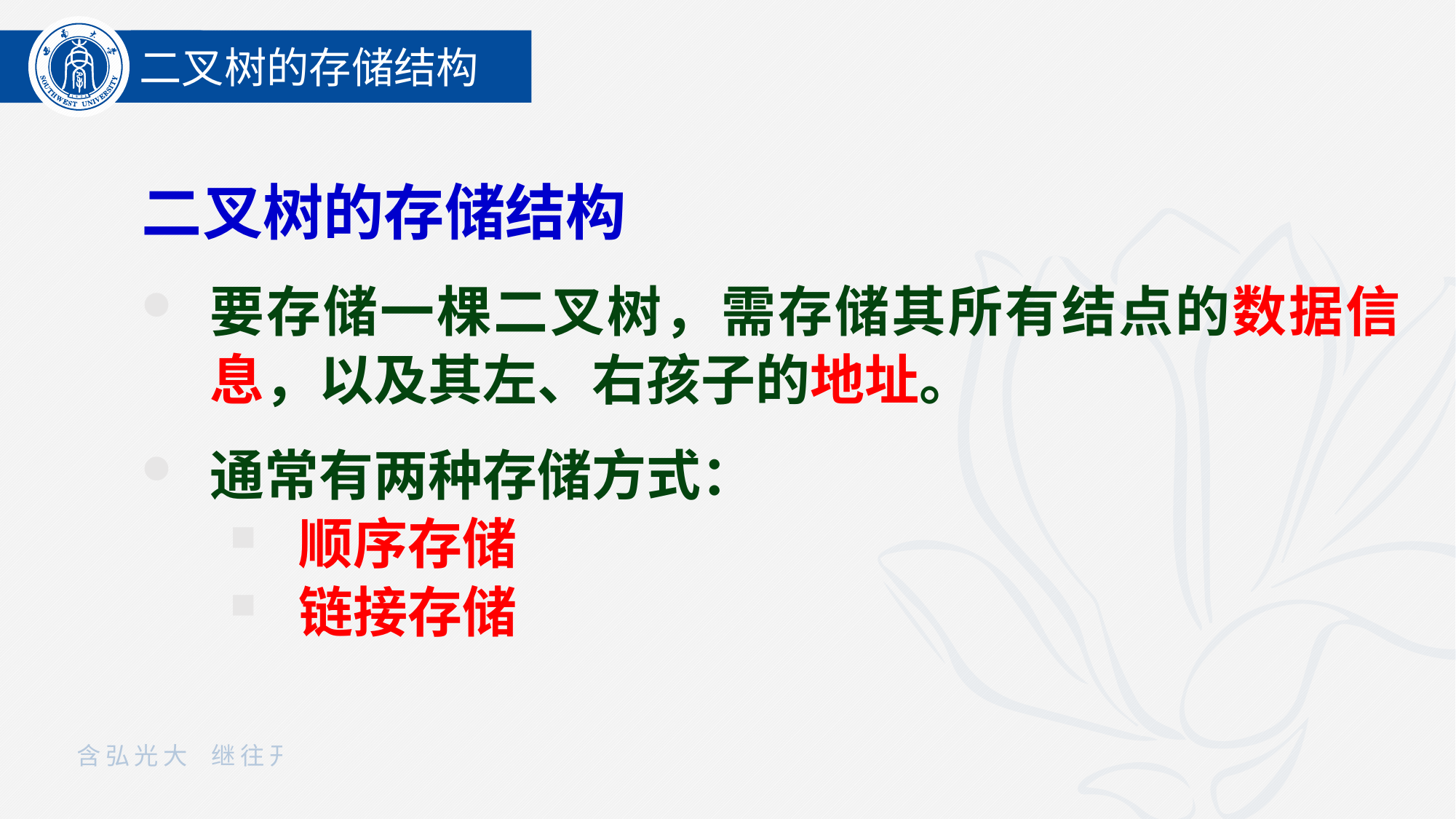

二叉树的存储结构
二叉树的存储结构
要存储一棵二叉树，需存储其所有结点的数据信息，以及其左、右孩子的地址。
通常有两种存储方式：
顺序存储
链接存储